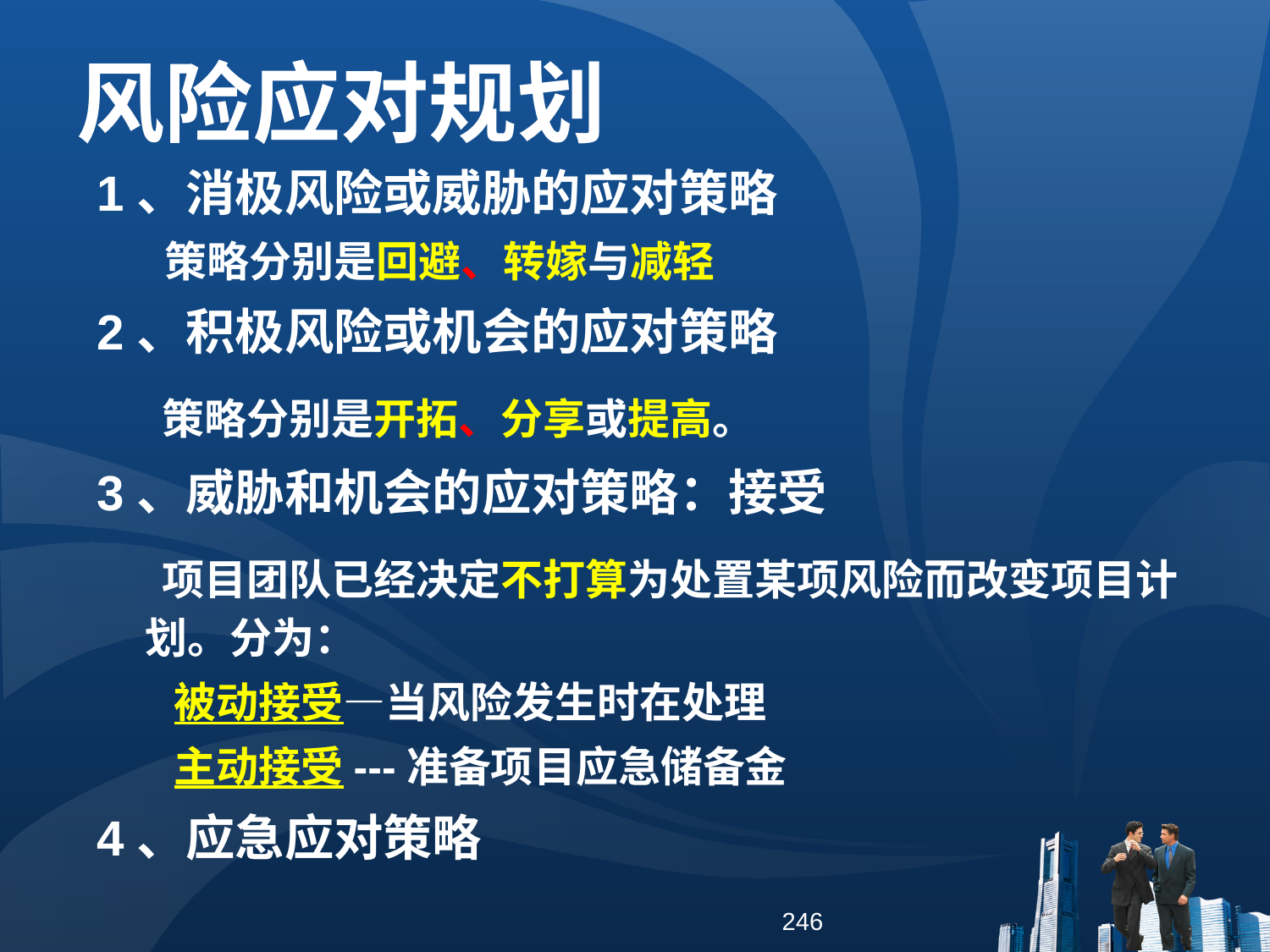

风险应对规划
1、消极风险或威胁的应对策略
      策略分别是回避、转嫁与减轻
2、积极风险或机会的应对策略
    策略分别是开拓、分享或提高。
3、威胁和机会的应对策略：接受
    项目团队已经决定不打算为处置某项风险而改变项目计划。分为：
       被动接受—当风险发生时在处理
       主动接受---准备项目应急储备金
4、应急应对策略
246